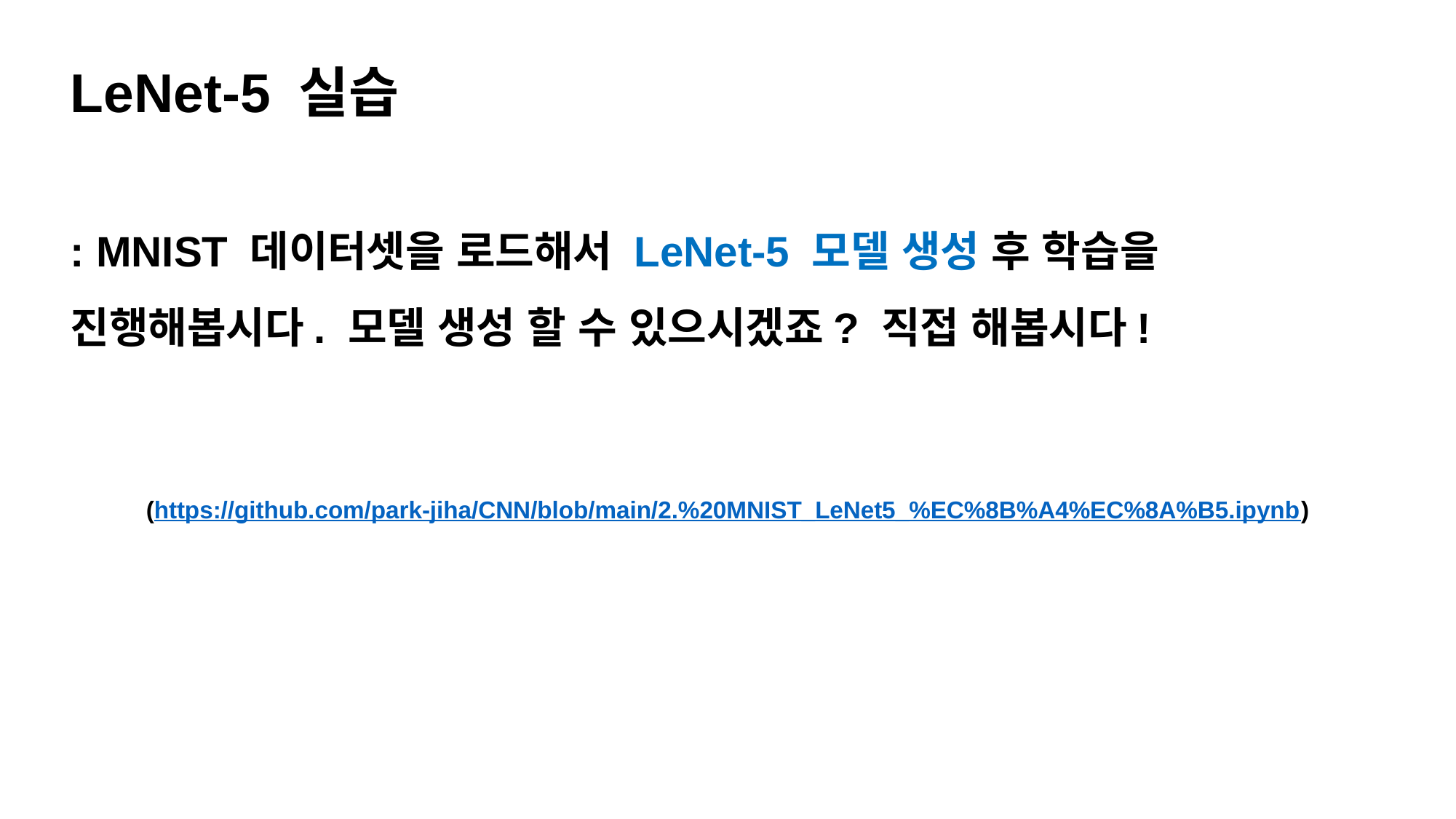

# LeNet-5 실습
: MNIST 데이터셋을 로드해서 LeNet-5 모델 생성 후 학습을 진행해봅시다. 모델 생성 할 수 있으시겠죠? 직접 해봅시다!
(https://github.com/park-jiha/CNN/blob/main/2.%20MNIST_LeNet5_%EC%8B%A4%EC%8A%B5.ipynb)